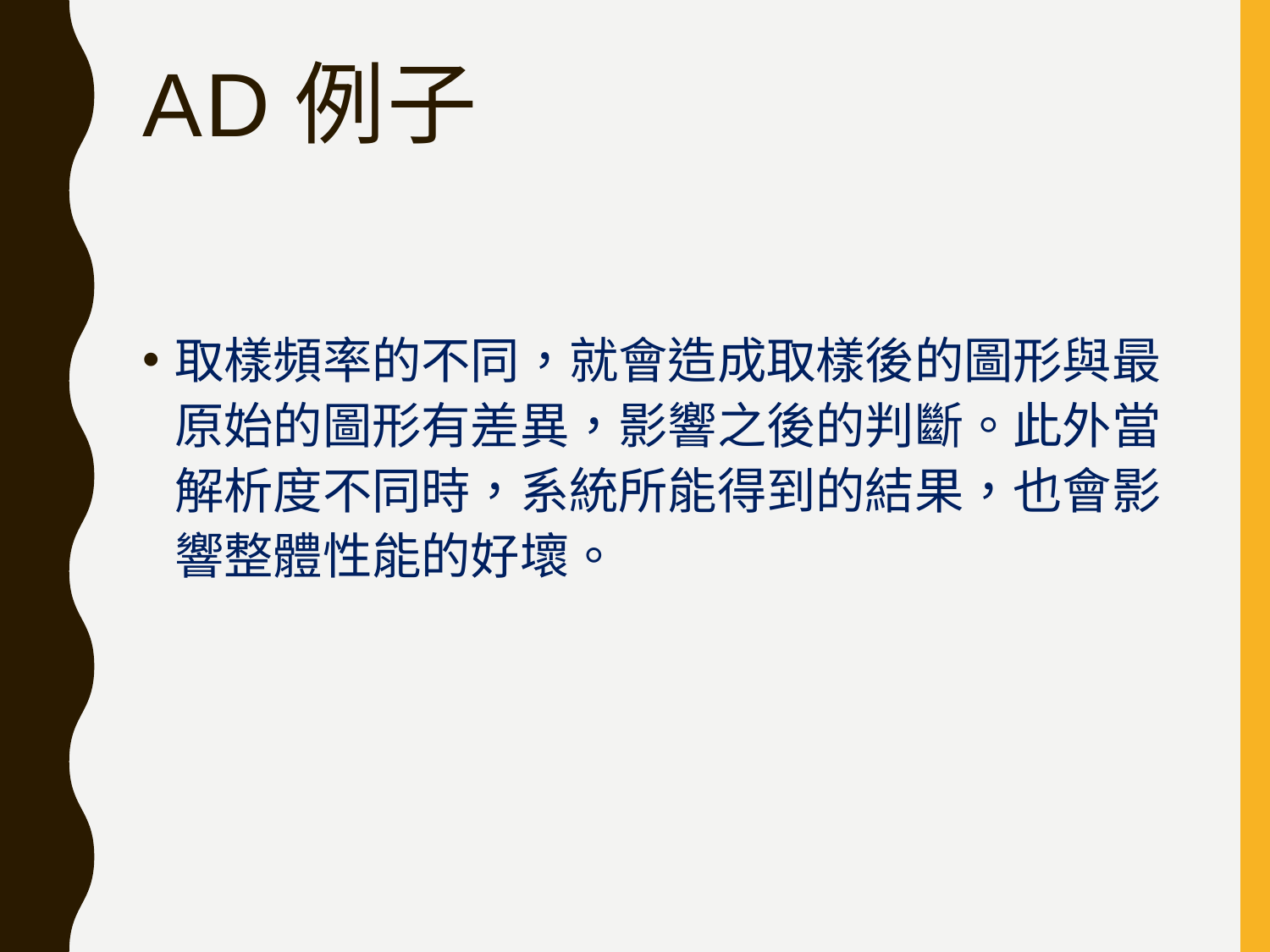

# AD例子
取樣頻率的不同，就會造成取樣後的圖形與最原始的圖形有差異，影響之後的判斷。此外當解析度不同時，系統所能得到的結果，也會影響整體性能的好壞。